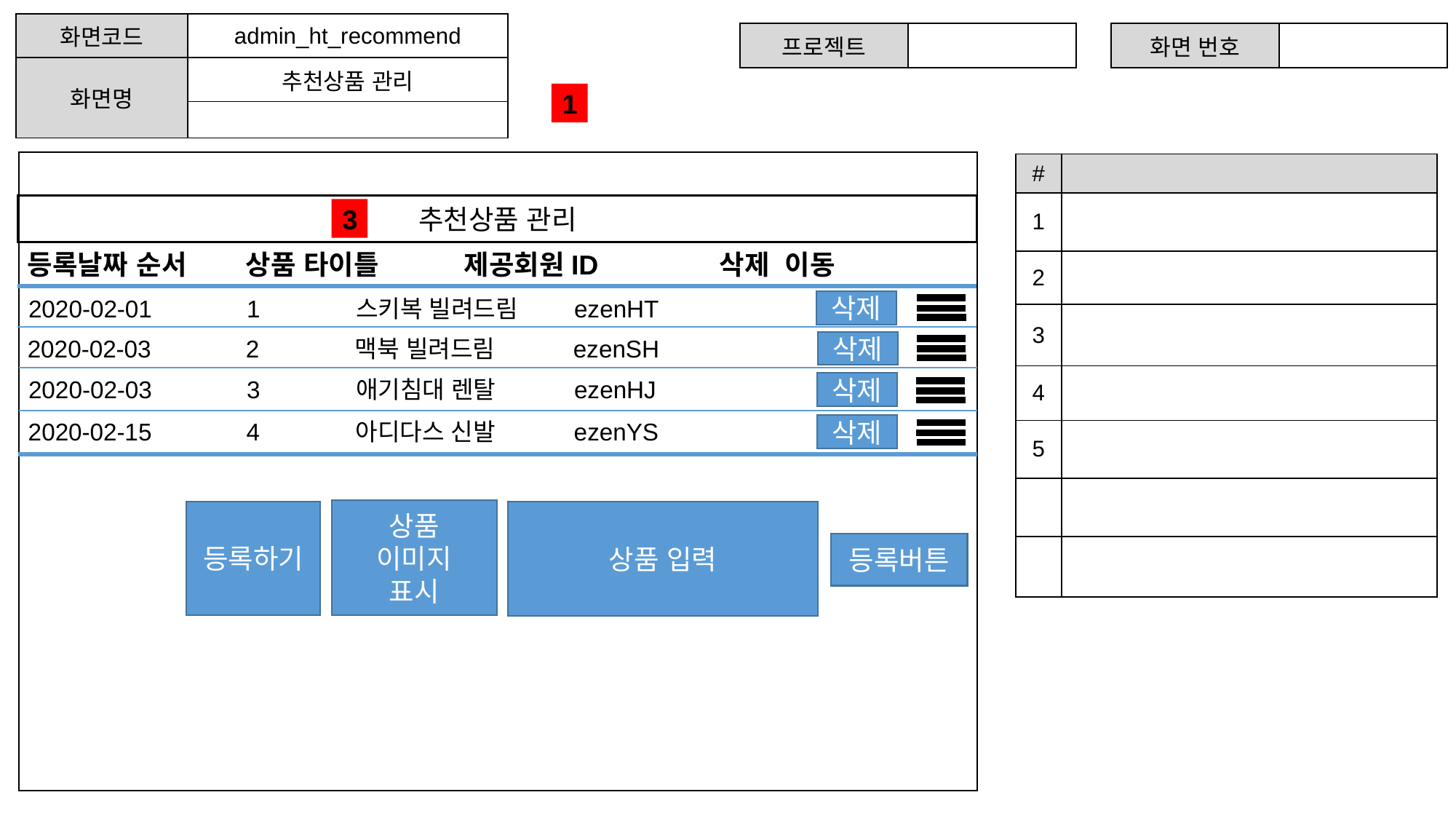

| 화면코드 | admin\_ht\_recommend |
| --- | --- |
| 화면명 | 추천상품 관리 |
|  |  |
| 프로젝트 |  |
| --- | --- |
| 화면 번호 |  |
| --- | --- |
1

| # |  |
| --- | --- |
| 1 |  |
| 2 |  |
| 3 |  |
| 4 |  |
| 5 |  |
|  |  |
|  |  |
추천상품 관리
3
등록날짜	순서	상품 타이틀	제공회원ID	    삭제  이동
2020-02-01	1	스키복 빌려드림	ezenHT
삭제
2020-02-03	2	맥북 빌려드림	ezenSH
삭제
2020-02-03	3	애기침대 렌탈	ezenHJ
삭제
2020-02-15	4	아디다스 신발	ezenYS
삭제
상품
이미지
표시
등록하기
상품 입력
등록버튼